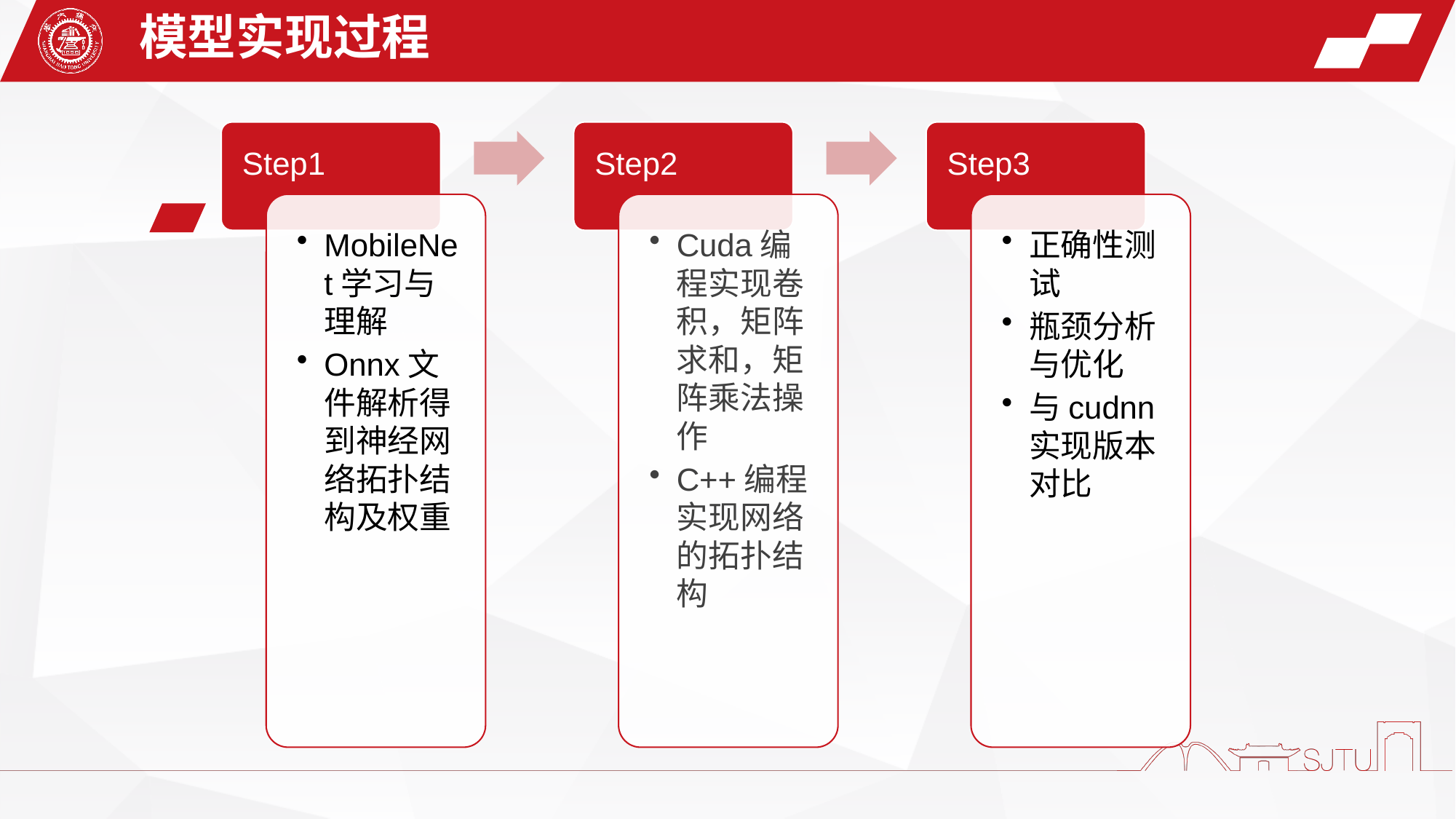

模型实现过程
Step1
MobileNet学习与理解
Onnx文件解析得到神经网络拓扑结构及权重

Step2
Cuda编程实现卷积，矩阵求和，矩阵乘法操作
C++编程实现网络的拓扑结构

Step3
正确性测试
瓶颈分析与优化
与cudnn实现版本对比